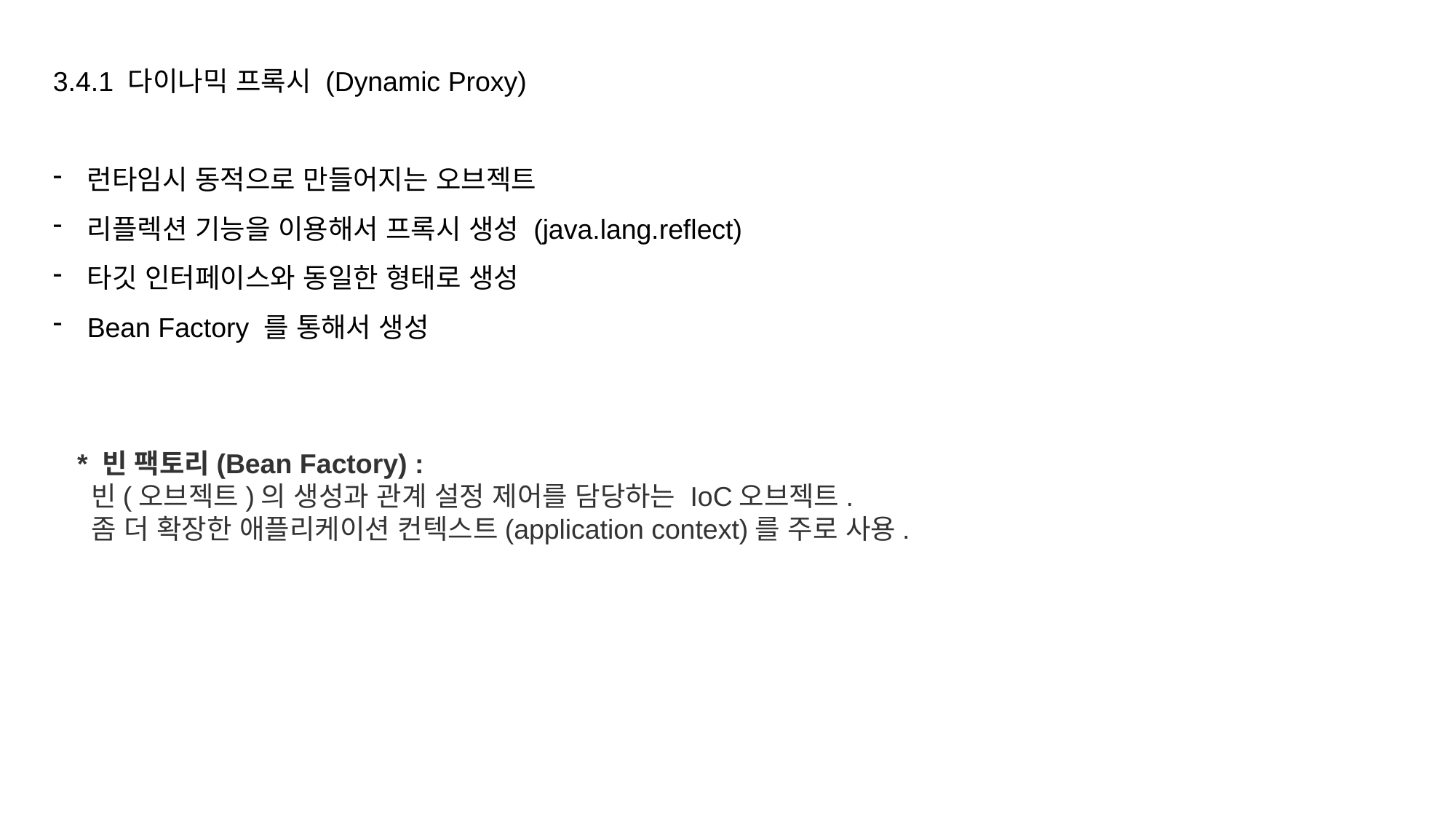

3.4.1 다이나믹 프록시 (Dynamic Proxy)

런타임시 동적으로 만들어지는 오브젝트
리플렉션 기능을 이용해서 프록시 생성 (java.lang.reflect)
타깃 인터페이스와 동일한 형태로 생성
Bean Factory 를 통해서 생성

* 빈 팩토리(Bean Factory) : 
 빈(오브젝트)의 생성과 관계 설정 제어를 담당하는 IoC오브젝트. 
 좀 더 확장한 애플리케이션 컨텍스트(application context)를 주로 사용.